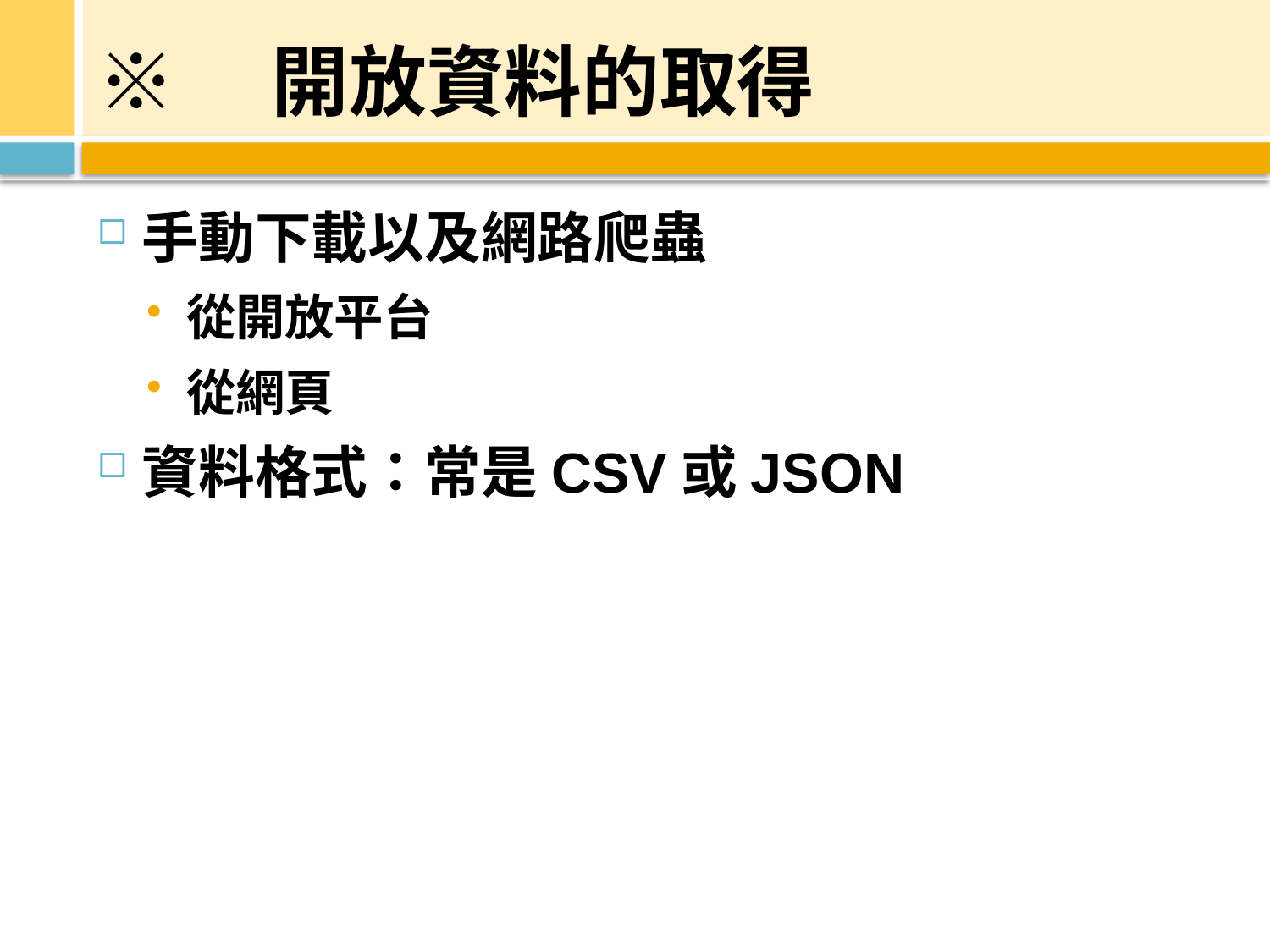

# ※　開放資料的取得
手動下載以及網路爬蟲
從開放平台
從網頁
資料格式：常是CSV或JSON